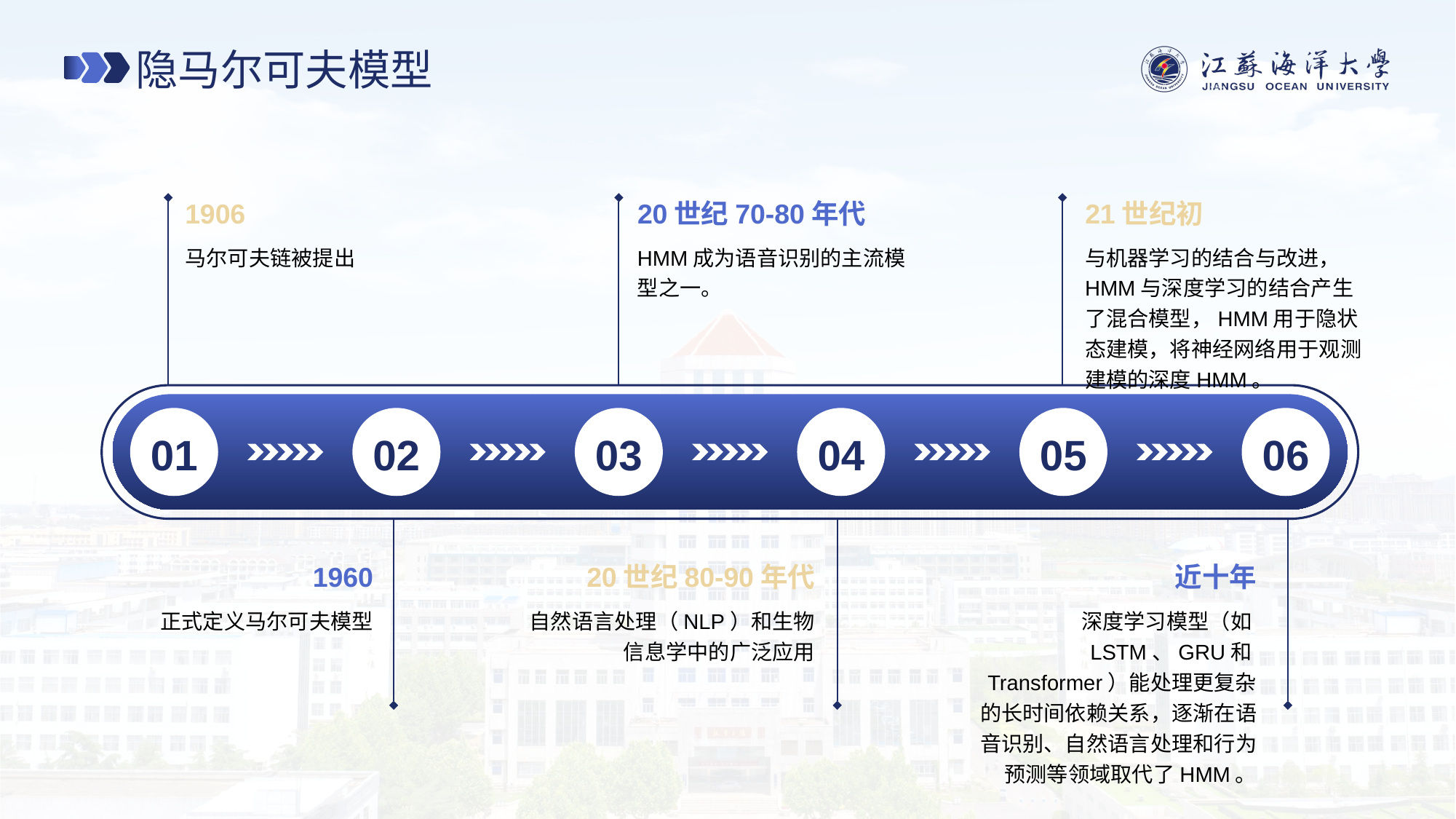

隐马尔可夫模型

1906
20世纪70-80年代
21世纪初

马尔可夫链被提出
HMM成为语音识别的主流模型之一。
与机器学习的结合与改进， HMM与深度学习的结合产生了混合模型，HMM用于隐状态建模，将神经网络用于观测建模的深度HMM。

01
02
03
04
05
06

1960
20世纪80-90年代
近十年

正式定义马尔可夫模型
自然语言处理（NLP）和生物信息学中的广泛应用

深度学习模型（如LSTM、GRU和Transformer）能处理更复杂的长时间依赖关系，逐渐在语音识别、自然语言处理和行为预测等领域取代了HMM。